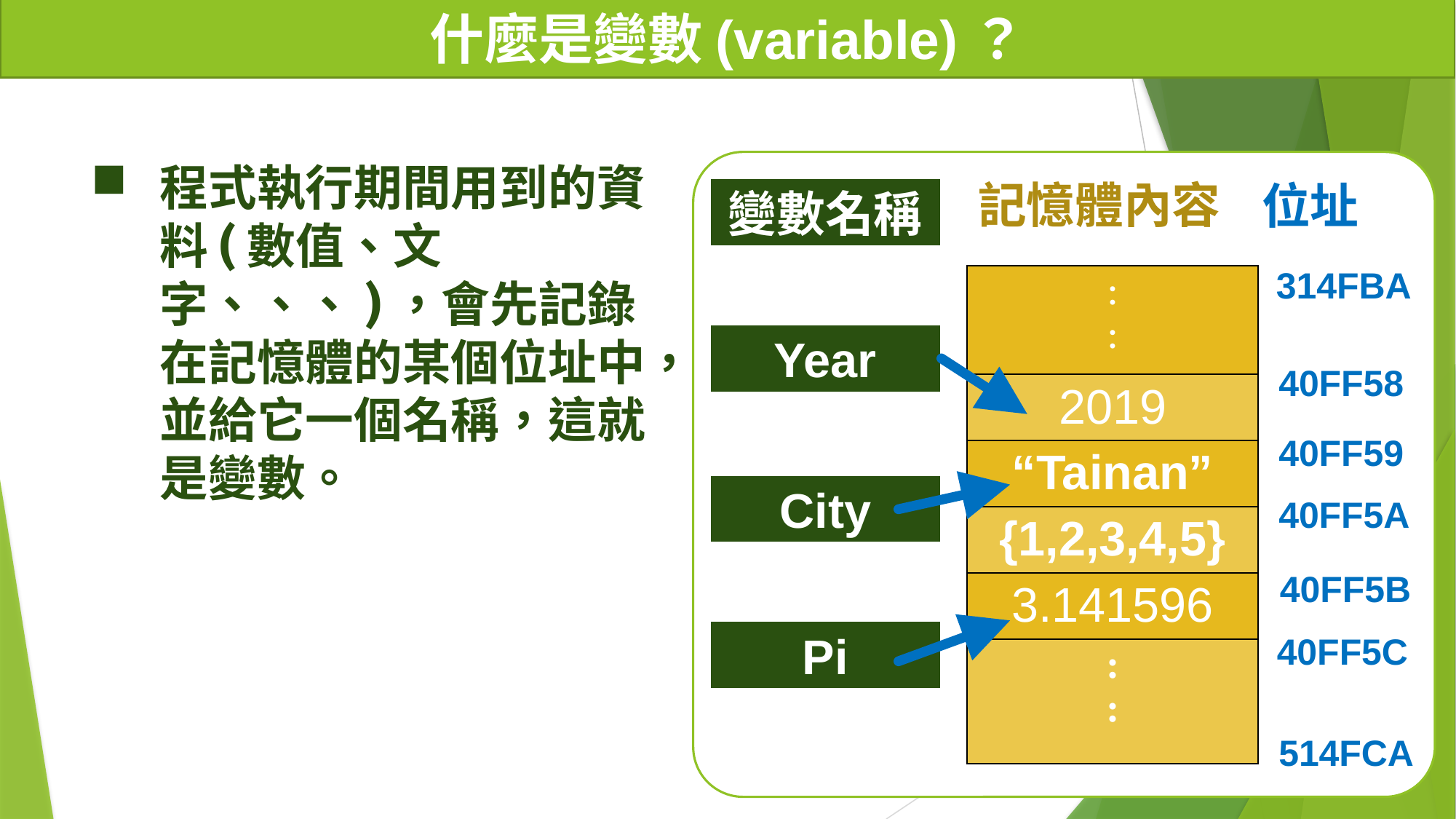

什麼是變數(variable)？
程式執行期間用到的資料(數值、文字、、、)，會先記錄在記憶體的某個位址中，並給它一個名稱，這就是變數。

記憶體內容
位址
變數名稱
314FBA
| : : |
| --- |
| 2019 |
| “Tainan” |
| {1,2,3,4,5} |
| 3.141596 |
| : : |
Year
40FF58
40FF59
City
40FF5A
40FF5B
Pi
40FF5C
514FCA